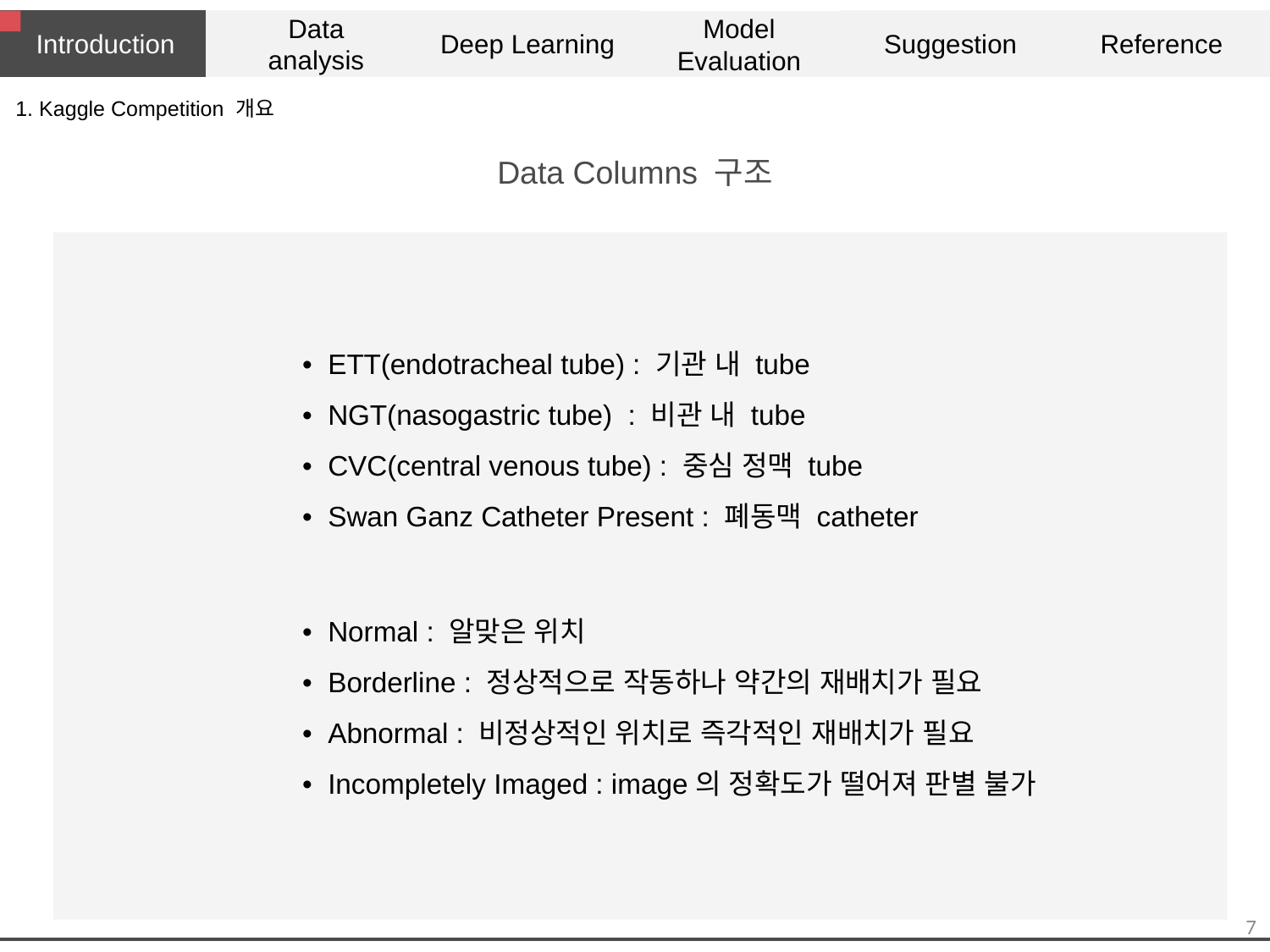

Introduction
Suggestion
Reference
Deep Learning
Model Evaluation
Data
analysis
1. Kaggle Competition 개요
Data Columns 구조

•  ETT(endotracheal tube) : 기관 내 tube
•  NGT(nasogastric tube)  : 비관 내 tube
•  CVC(central venous tube) : 중심 정맥 tube
•  Swan Ganz Catheter Present : 폐동맥 catheter
•  Normal : 알맞은 위치
•  Borderline : 정상적으로 작동하나 약간의 재배치가 필요
•  Abnormal : 비정상적인 위치로 즉각적인 재배치가 필요
•  Incompletely Imaged : image의 정확도가 떨어져 판별 불가

7